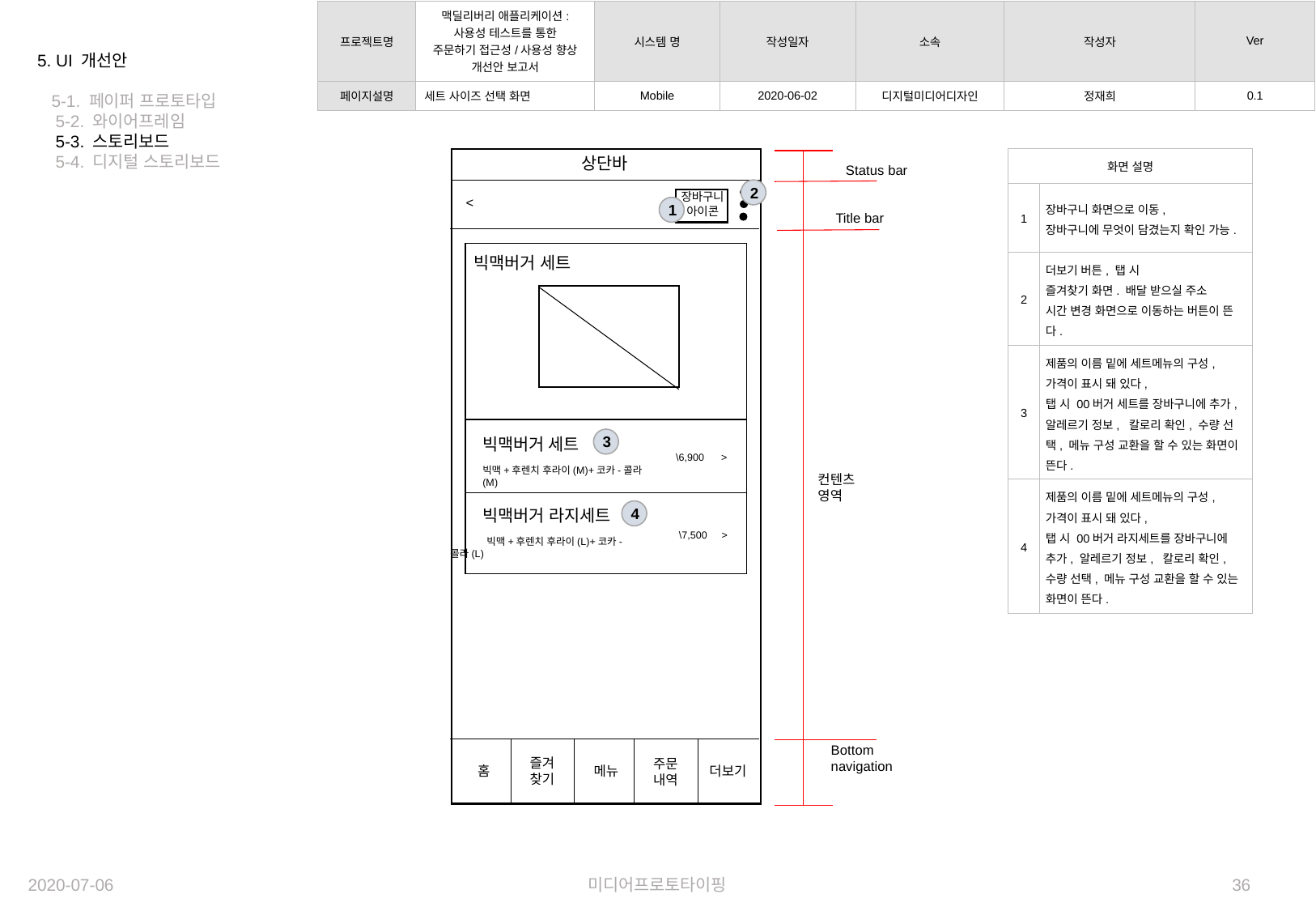

| 프로젝트명 | 맥딜리버리 애플리케이션: 사용성 테스트를 통한 주문하기 접근성/사용성 향상 개선안 보고서 | 시스템 명 | 작성일자 | 소속 | 작성자 | Ver |
| --- | --- | --- | --- | --- | --- | --- |
| 페이지설명 | 세트 사이즈 선택 화면 | Mobile | 2020-06-02 | 디지털미디어디자인 | 정재희 | 0.1 |
5. UI 개선안
   5-1. 페이퍼 프로토타입
   5-2. 와이어프레임
   5-3. 스토리보드
   5-4. 디지털 스토리보드
상단바

| 화면 설명 |  |
| --- | --- |
| 1 | 장바구니 화면으로 이동, 장바구니에 무엇이 담겼는지 확인 가능. |
| 2 | 더보기 버튼, 탭 시 즐겨찾기 화면. 배달 받으실 주소 시간 변경 화면으로 이동하는 버튼이 뜬다. |
| 3 | 제품의 이름 밑에 세트메뉴의 구성, 가격이 표시 돼 있다, 탭 시 00버거 세트를 장바구니에 추가, 알레르기 정보, 칼로리 확인, 수량 선택, 메뉴 구성 교환을 할 수 있는 화면이 뜬다. |
| 4 | 제품의 이름 밑에 세트메뉴의 구성, 가격이 표시 돼 있다, 탭 시 00버거 라지세트를 장바구니에 추가, 알레르기 정보, 칼로리 확인, 수량 선택, 메뉴 구성 교환을 할 수 있는 화면이 뜬다. |
Status bar
2
장바구니
아이콘
<

1

Title bar

빅맥버거 세트

빅맥버거 세트
빅맥+후렌치 후라이(M)+코카-콜라(M)
3
\6,900      >
컨텐츠
영역
빅맥버거 라지세트
            빅맥+후렌치 후라이(L)+코카-콜라(L)
4
\7,500     >
Bottom
navigation
즐겨
찾기
주문
내역
메뉴
더보기
홈